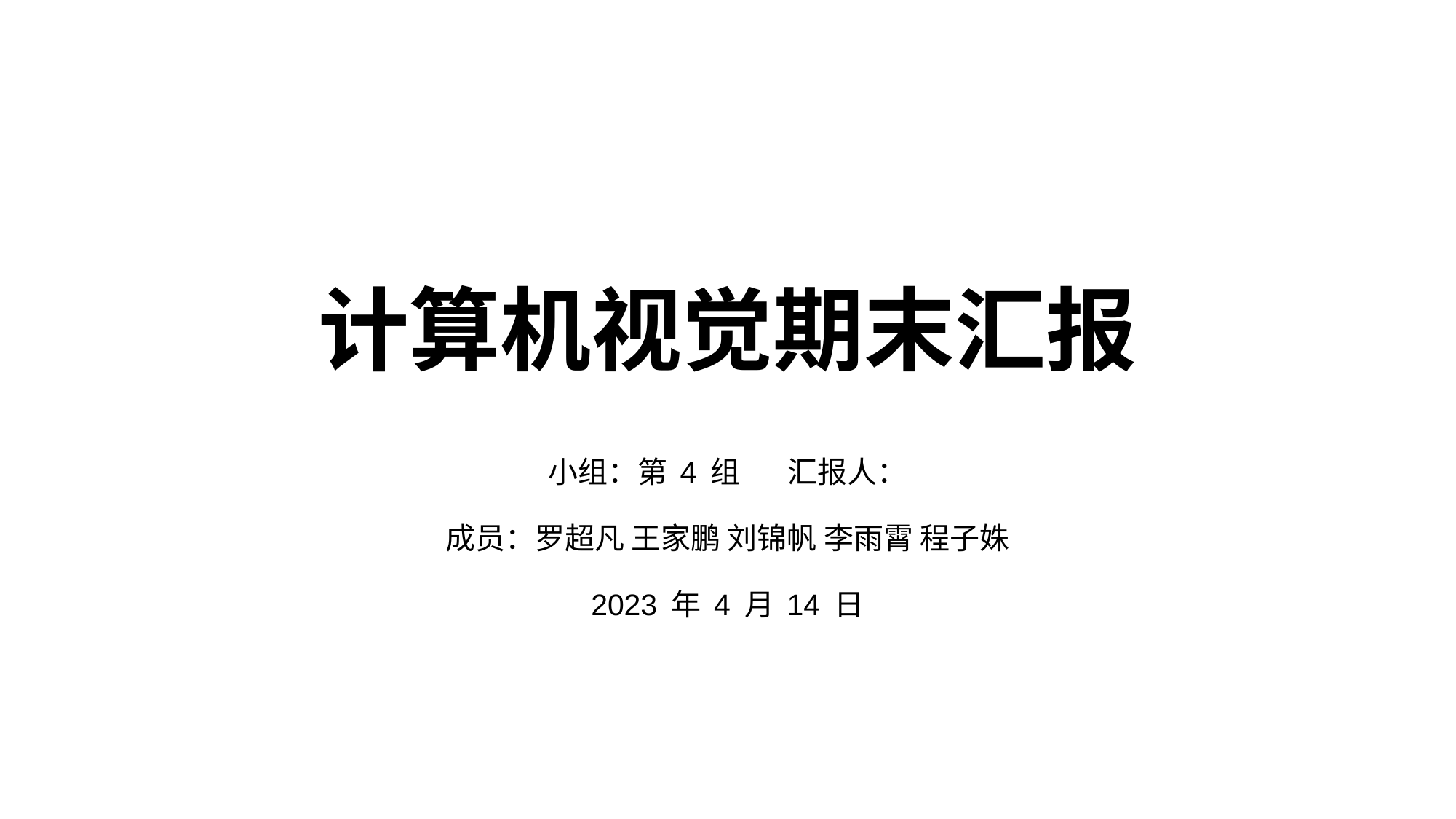

# 计算机视觉期末汇报
小组：第 4 组       汇报人：
成员：罗超凡 王家鹏 刘锦帆 李雨霄 程子姝
2023 年 4 月 14 日